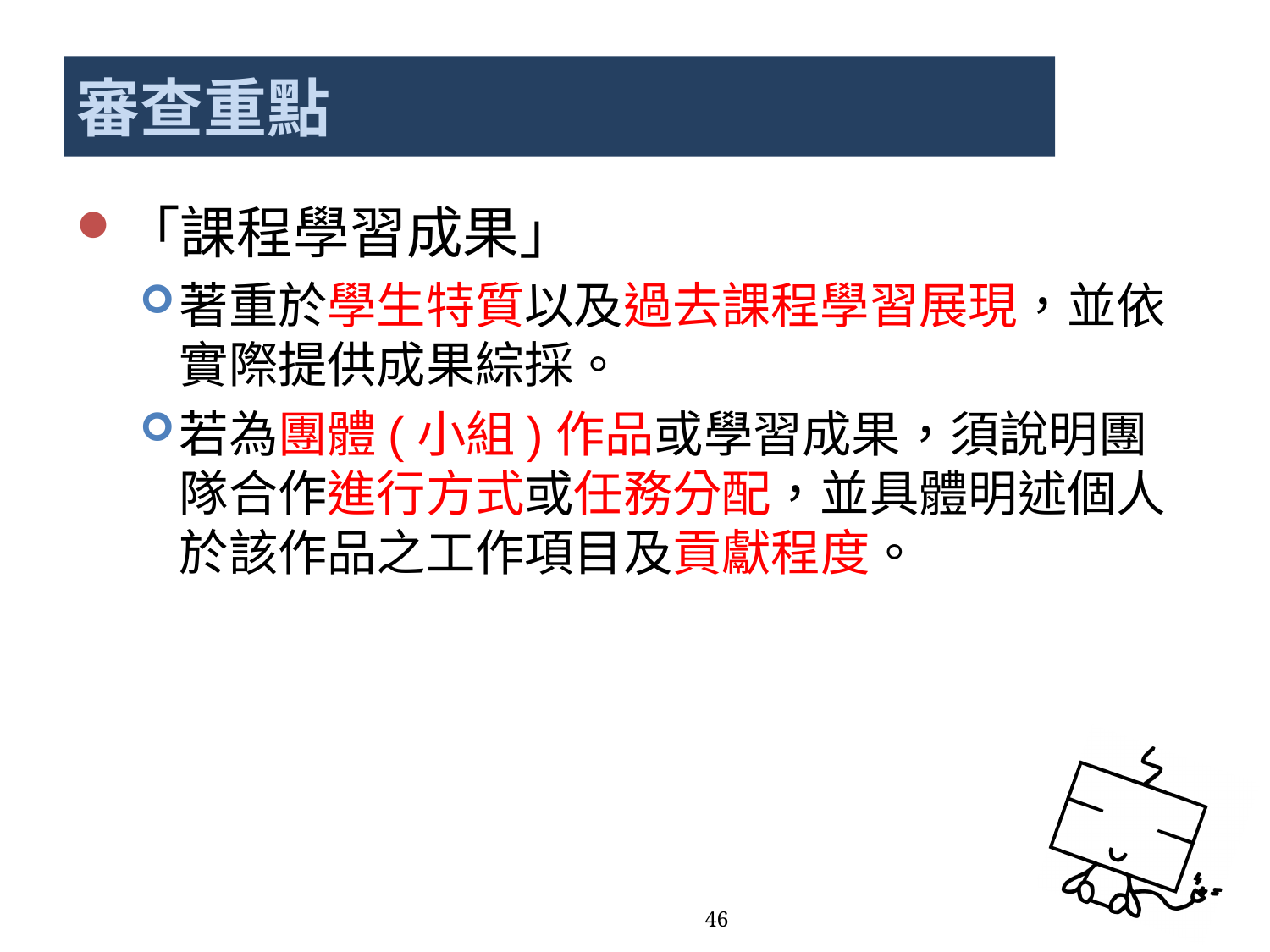

# 審查重點
「課程學習成果」
著重於學生特質以及過去課程學習展現，並依實際提供成果綜採。
若為團體(小組)作品或學習成果，須說明團隊合作進行方式或任務分配，並具體明述個人於該作品之工作項目及貢獻程度。
46